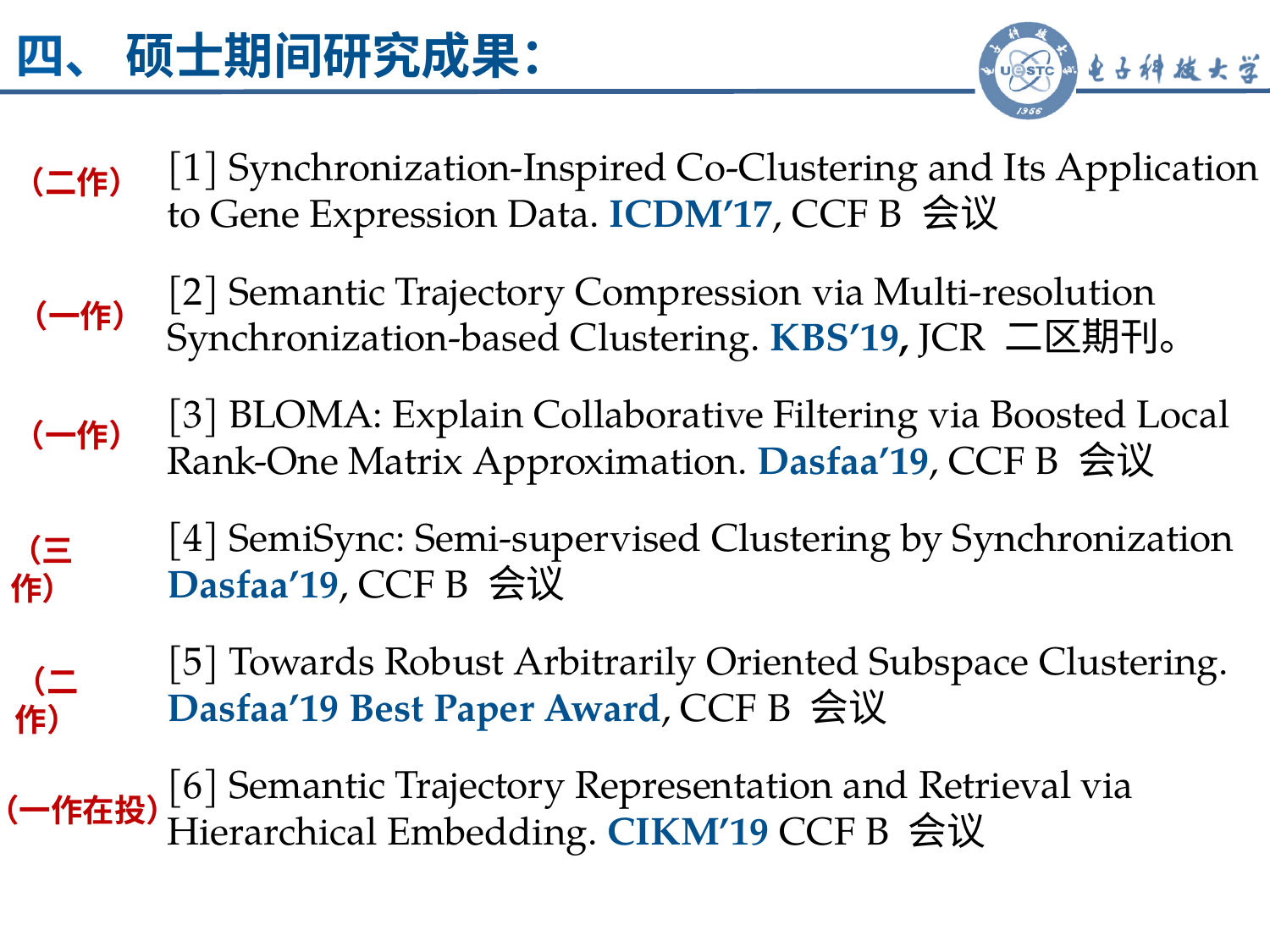

四、 硕士期间研究成果：
[1] Synchronization-Inspired Co-Clustering and Its Application to Gene Expression Data. ICDM’17, CCF B 会议
[2] Semantic Trajectory Compression via Multi-resolution Synchronization-based Clustering. KBS’19, JCR 二区期刊。
[3] BLOMA: Explain Collaborative Filtering via Boosted Local Rank-One Matrix Approximation. Dasfaa’19, CCF B 会议
[4] SemiSync: Semi-supervised Clustering by Synchronization Dasfaa’19, CCF B 会议
[5] Towards Robust Arbitrarily Oriented Subspace Clustering. Dasfaa’19 Best Paper Award, CCF B 会议
[6] Semantic Trajectory Representation and Retrieval via Hierarchical Embedding. CIKM’19 CCF B 会议
（二作）
（一作）
（一作）
（三作）
（二作）
（一作在投）